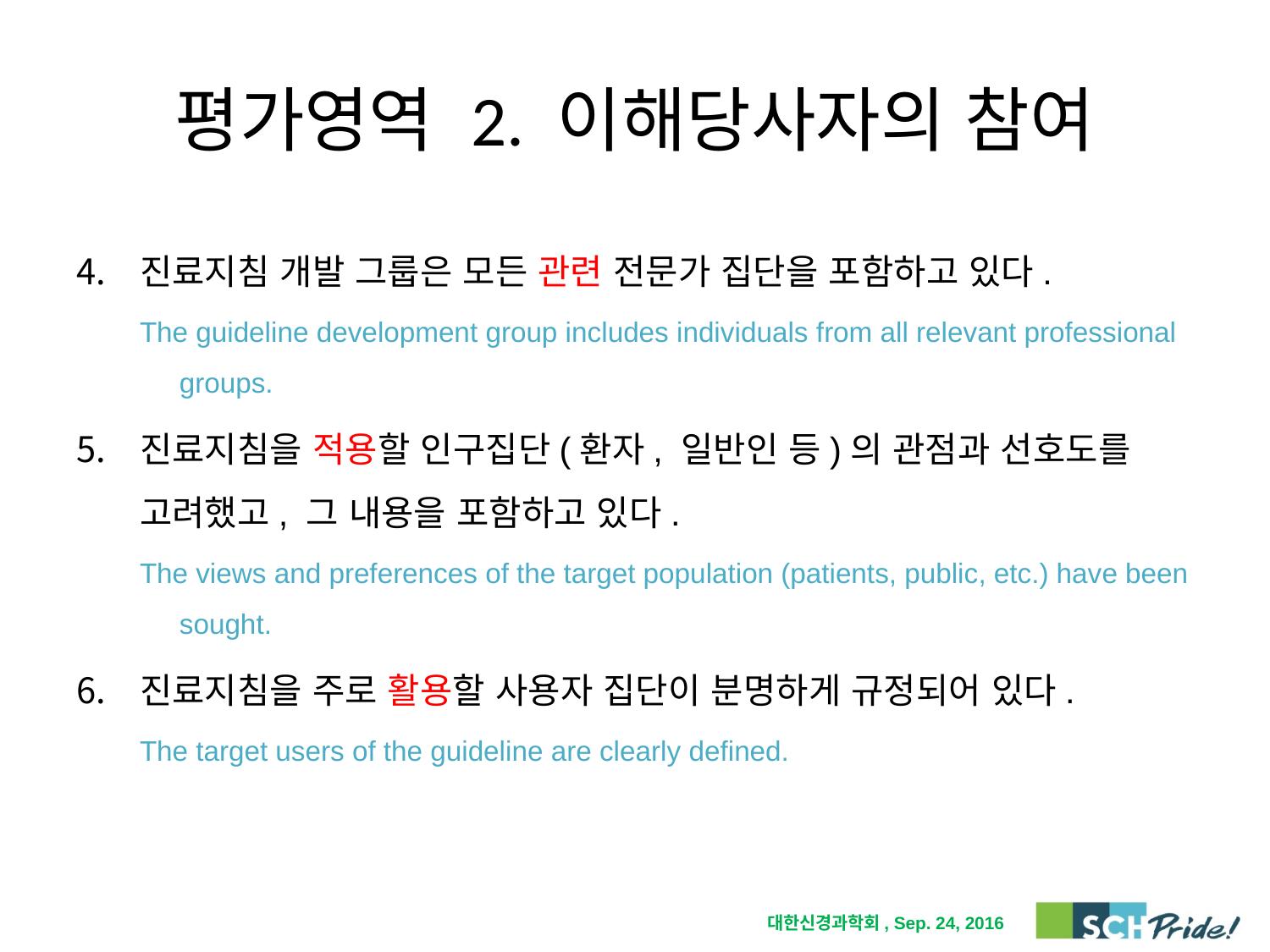

# 평가영역 2. 이해당사자의 참여
진료지침 개발 그룹은 모든 관련 전문가 집단을 포함하고 있다.
The guideline development group includes individuals from all relevant professional groups.
진료지침을 적용할 인구집단(환자, 일반인 등)의 관점과 선호도를 고려했고, 그 내용을 포함하고 있다.
The views and preferences of the target population (patients, public, etc.) have been sought.
진료지침을 주로 활용할 사용자 집단이 분명하게 규정되어 있다.
The target users of the guideline are clearly defined.